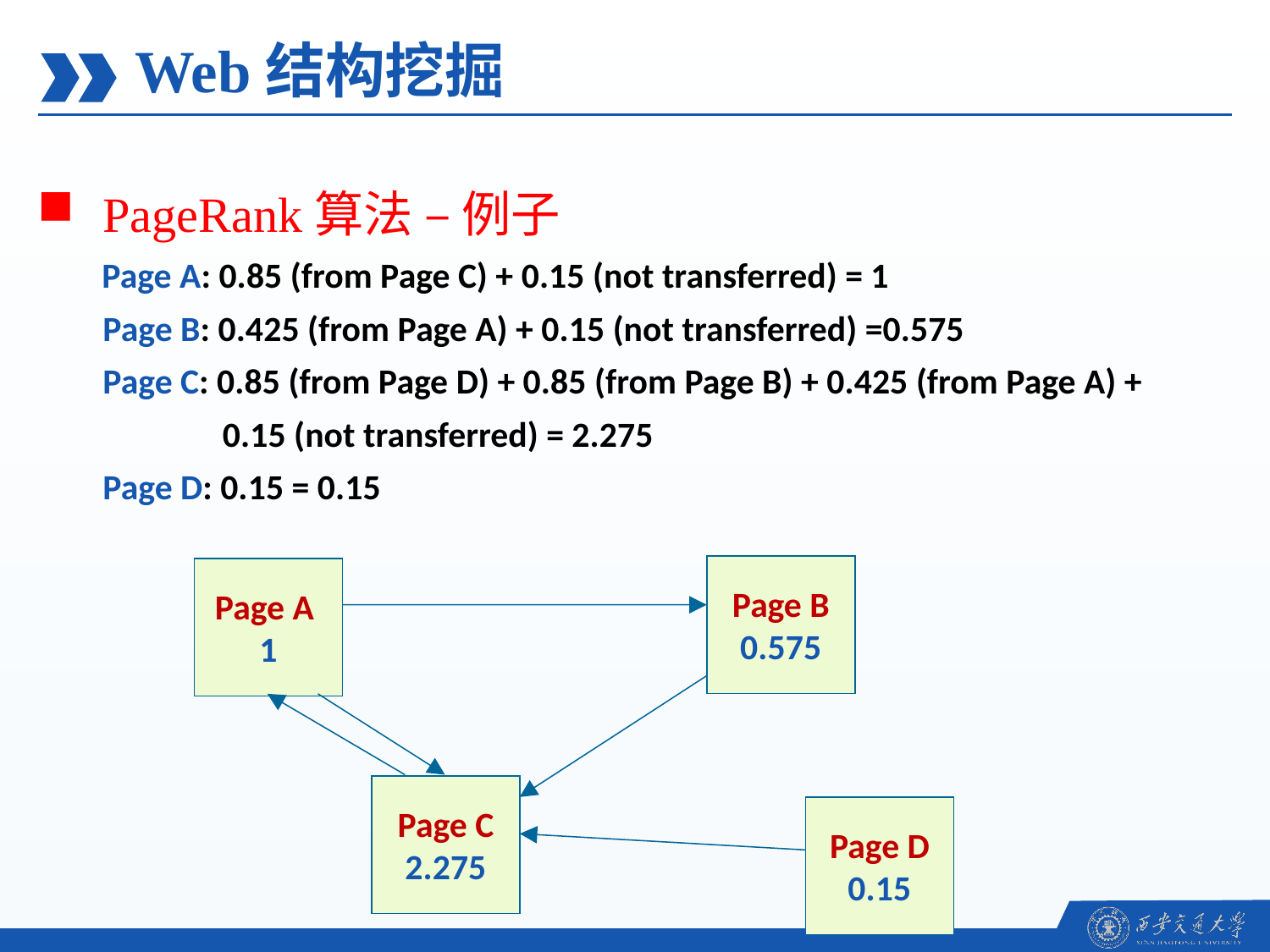

Web结构挖掘
PageRank算法 – 例子
        Page A: 0.85 (from Page C) + 0.15 (not transferred) = 1
	Page B: 0.425 (from Page A) + 0.15 (not transferred) =0.575
	Page C: 0.85 (from Page D) + 0.85 (from Page B) + 0.425 (from Page A) +
                       0.15 (not transferred) = 2.275
	Page D: 0.15 = 0.15

Page B
0.575
Page A
1

Page C
2.275
Page D
0.15